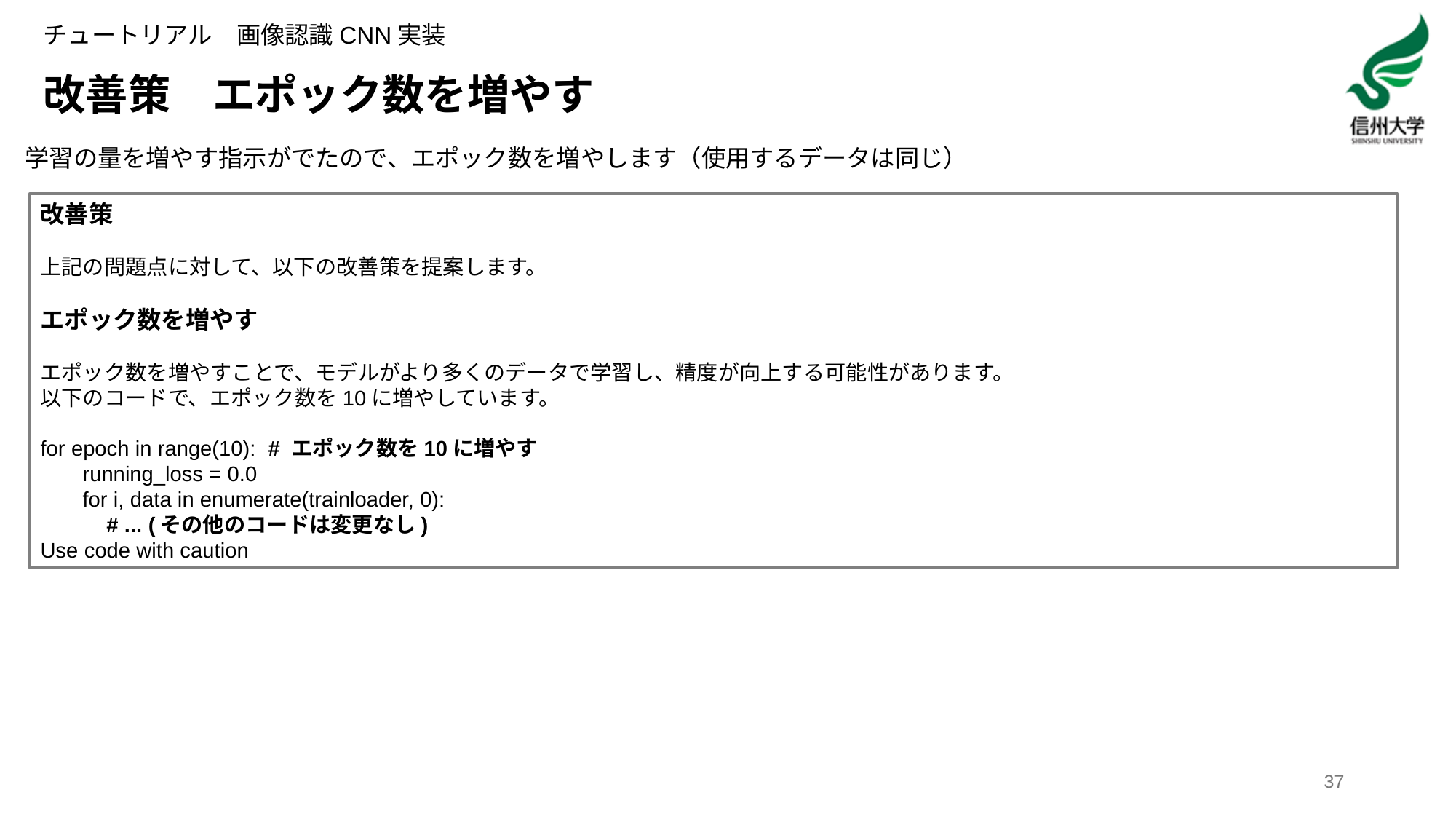

チュートリアル　画像認識CNN実装
# 改善策　エポック数を増やす
学習の量を増やす指示がでたので、エポック数を増やします（使用するデータは同じ）
改善策

上記の問題点に対して、以下の改善策を提案します。

エポック数を増やす

エポック数を増やすことで、モデルがより多くのデータで学習し、精度が向上する可能性があります。
以下のコードで、エポック数を10に増やしています。

for epoch in range(10):  # エポック数を10に増やす
       running_loss = 0.0
       for i, data in enumerate(trainloader, 0):
           # ... (その他のコードは変更なし)
Use code with caution
37